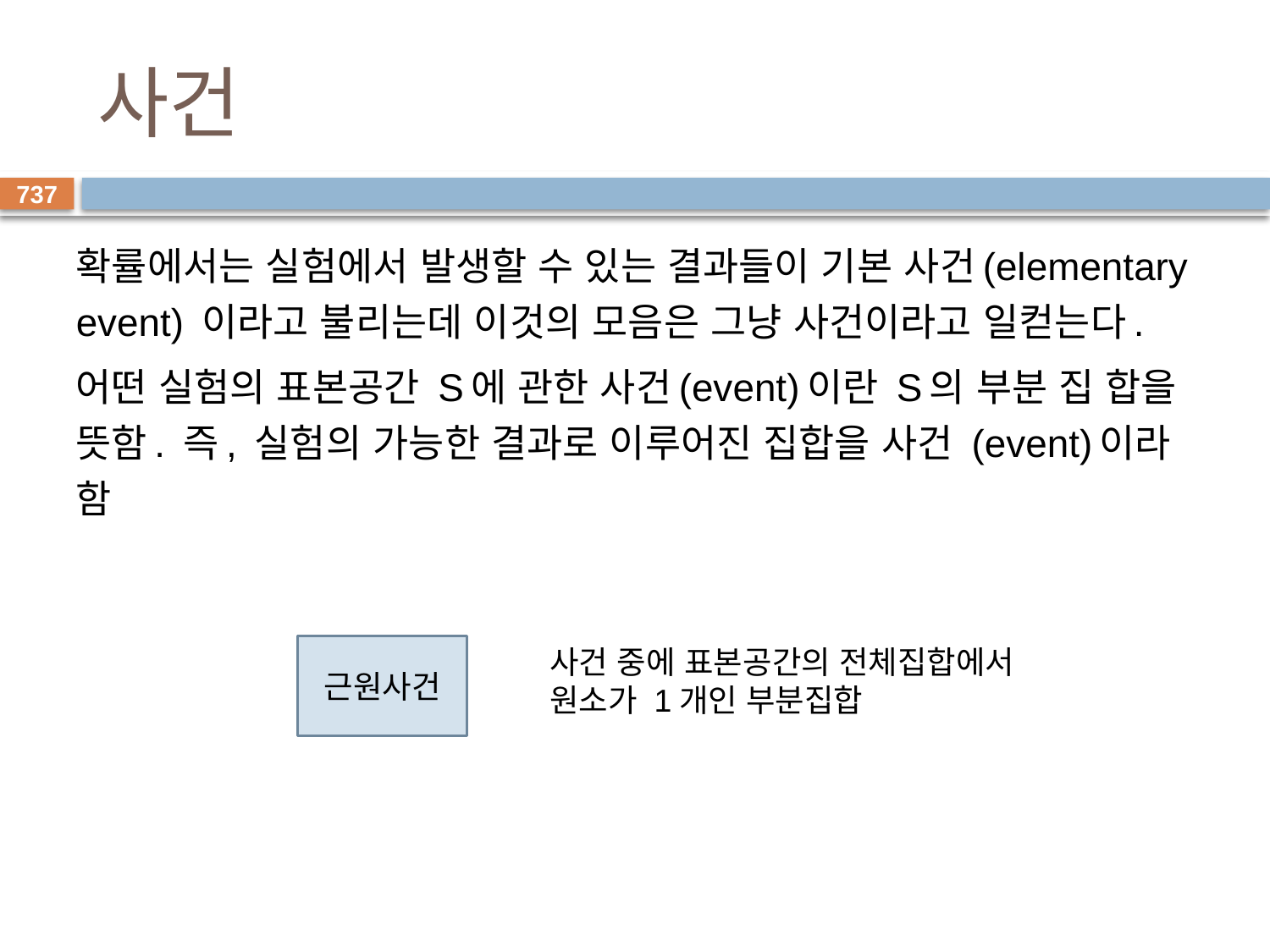

# 사건
737
확률에서는 실험에서 발생할 수 있는 결과들이 기본 사건(elementary event) 이라고 불리는데 이것의 모음은 그냥 사건이라고 일컫는다.
어떤 실험의 표본공간 S에 관한 사건(event)이란 S의 부분 집 합을 뜻함. 즉, 실험의 가능한 결과로 이루어진 집합을 사건 (event)이라 함
근원사건
사건 중에 표본공간의 전체집합에서 원소가 1개인 부분집합